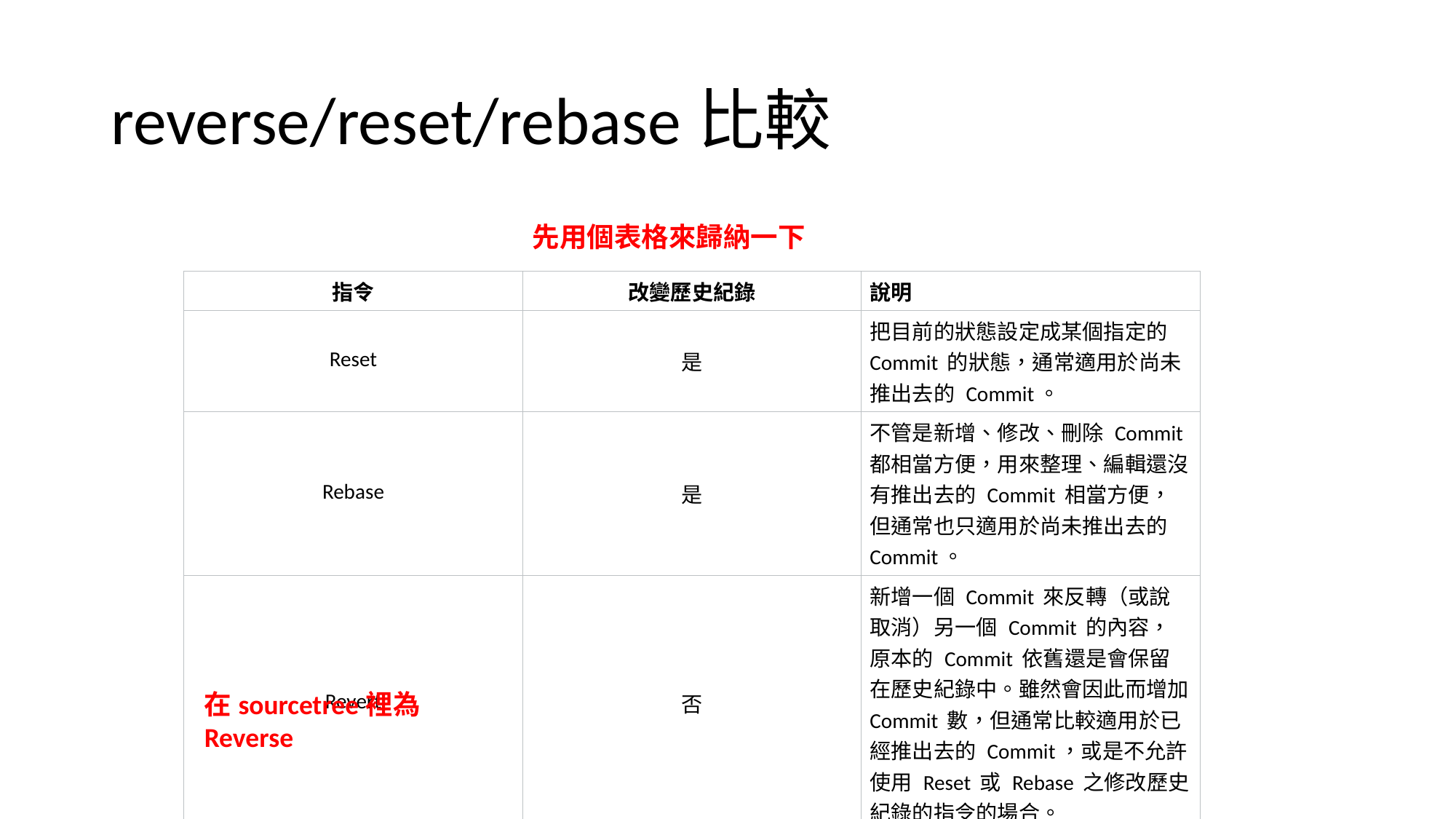

# reverse/reset/rebase比較
先用個表格來歸納一下
| 指令 | 改變歷史紀錄 | 說明 |
| --- | --- | --- |
| Reset | 是 | 把目前的狀態設定成某個指定的 Commit 的狀態，通常適用於尚未推出去的 Commit。 |
| Rebase | 是 | 不管是新增、修改、刪除 Commit 都相當方便，用來整理、編輯還沒有推出去的 Commit 相當方便，但通常也只適用於尚未推出去的 Commit。 |
| Revert | 否 | 新增一個 Commit 來反轉（或說取消）另一個 Commit 的內容，原本的 Commit 依舊還是會保留在歷史紀錄中。雖然會因此而增加 Commit 數，但通常比較適用於已經推出去的 Commit，或是不允許使用 Reset 或 Rebase 之修改歷史紀錄的指令的場合。 |
在sourcetree裡為Reverse